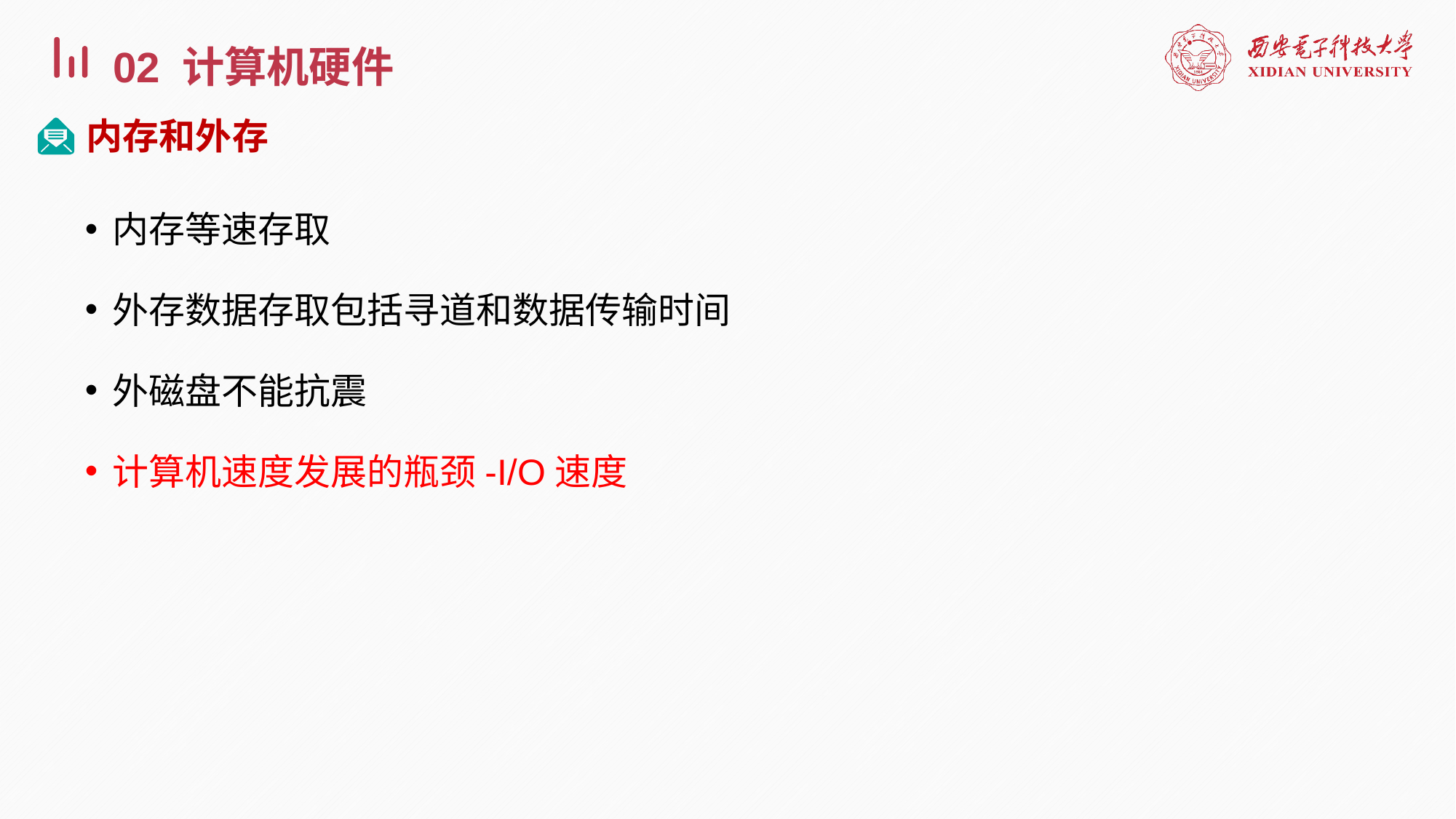

02 计算机硬件
内存和外存

内存等速存取
外存数据存取包括寻道和数据传输时间
外磁盘不能抗震
计算机速度发展的瓶颈-I/O速度